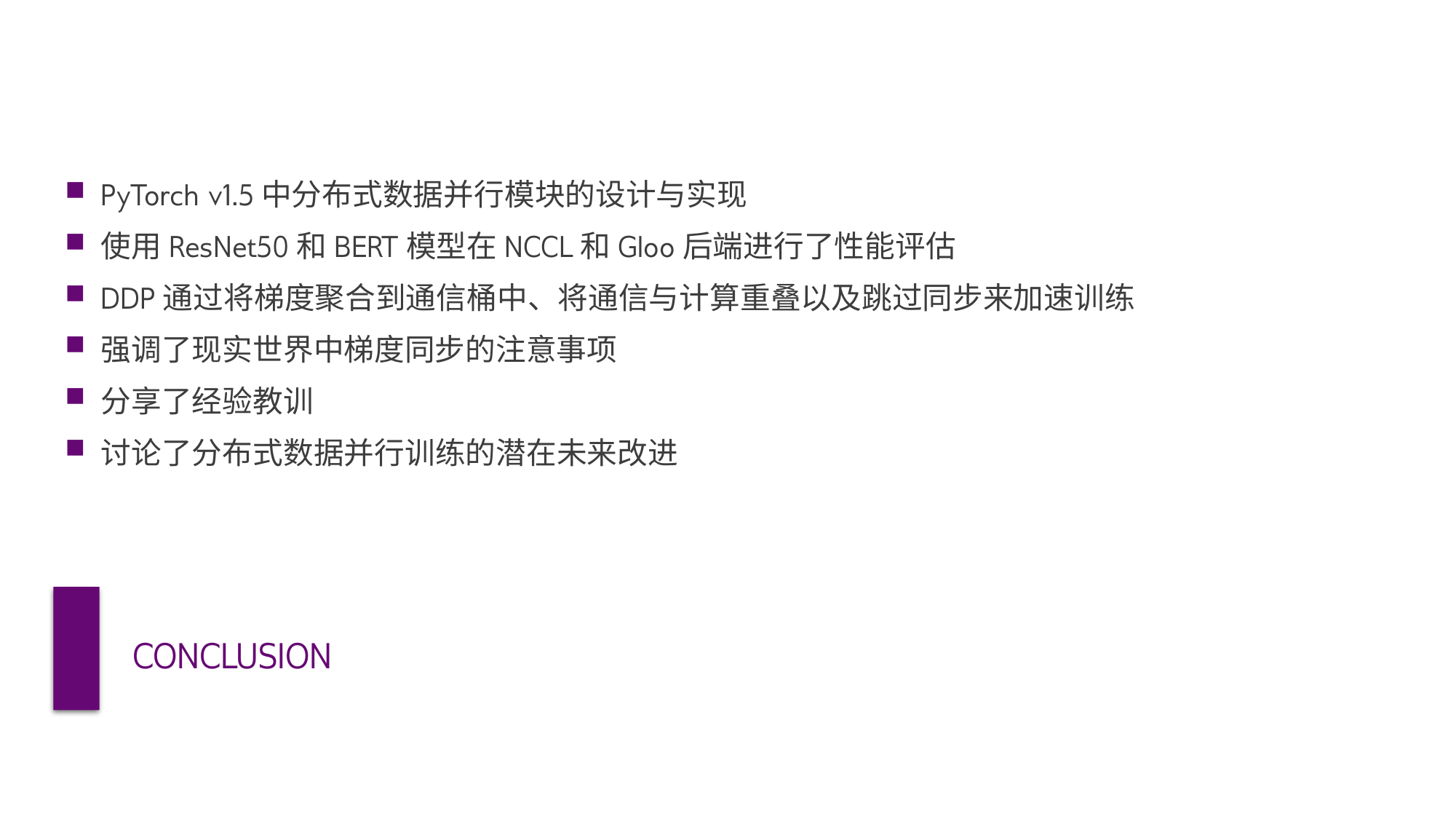

PyTorch v1.5中分布式数据并行模块的设计与实现
使用ResNet50和BERT模型在NCCL和Gloo后端进行了性能评估
DDP通过将梯度聚合到通信桶中、将通信与计算重叠以及跳过同步来加速训练
强调了现实世界中梯度同步的注意事项
分享了经验教训
讨论了分布式数据并行训练的潜在未来改进
# CONCLUSION